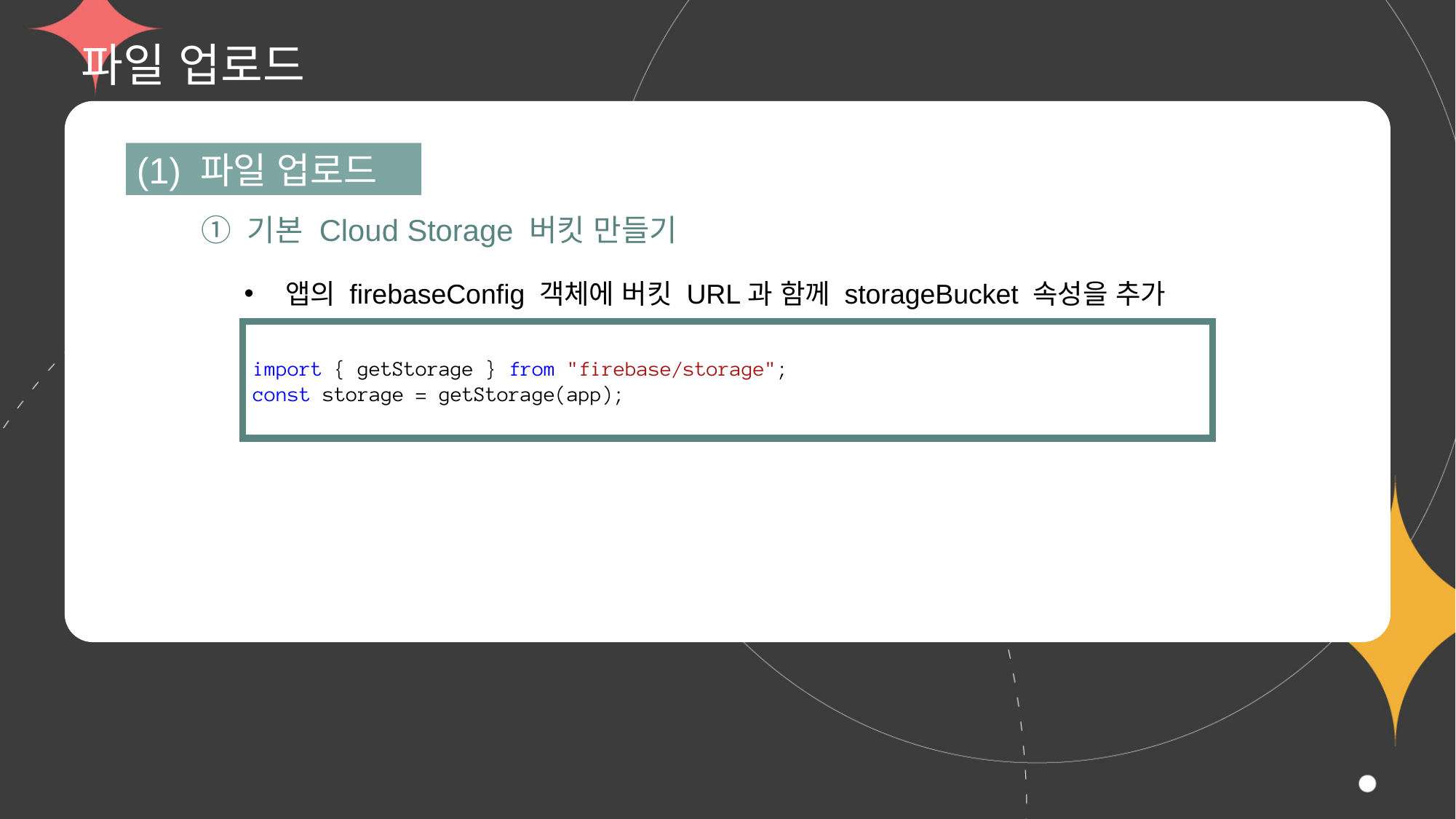

# 파일 업로드
(1) 파일 업로드
① 기본 Cloud Storage 버킷 만들기
앱의 firebaseConfig 객체에 버킷 URL과 함께 storageBucket 속성을 추가
import { getStorage } from "firebase/storage";
const storage = getStorage(app);